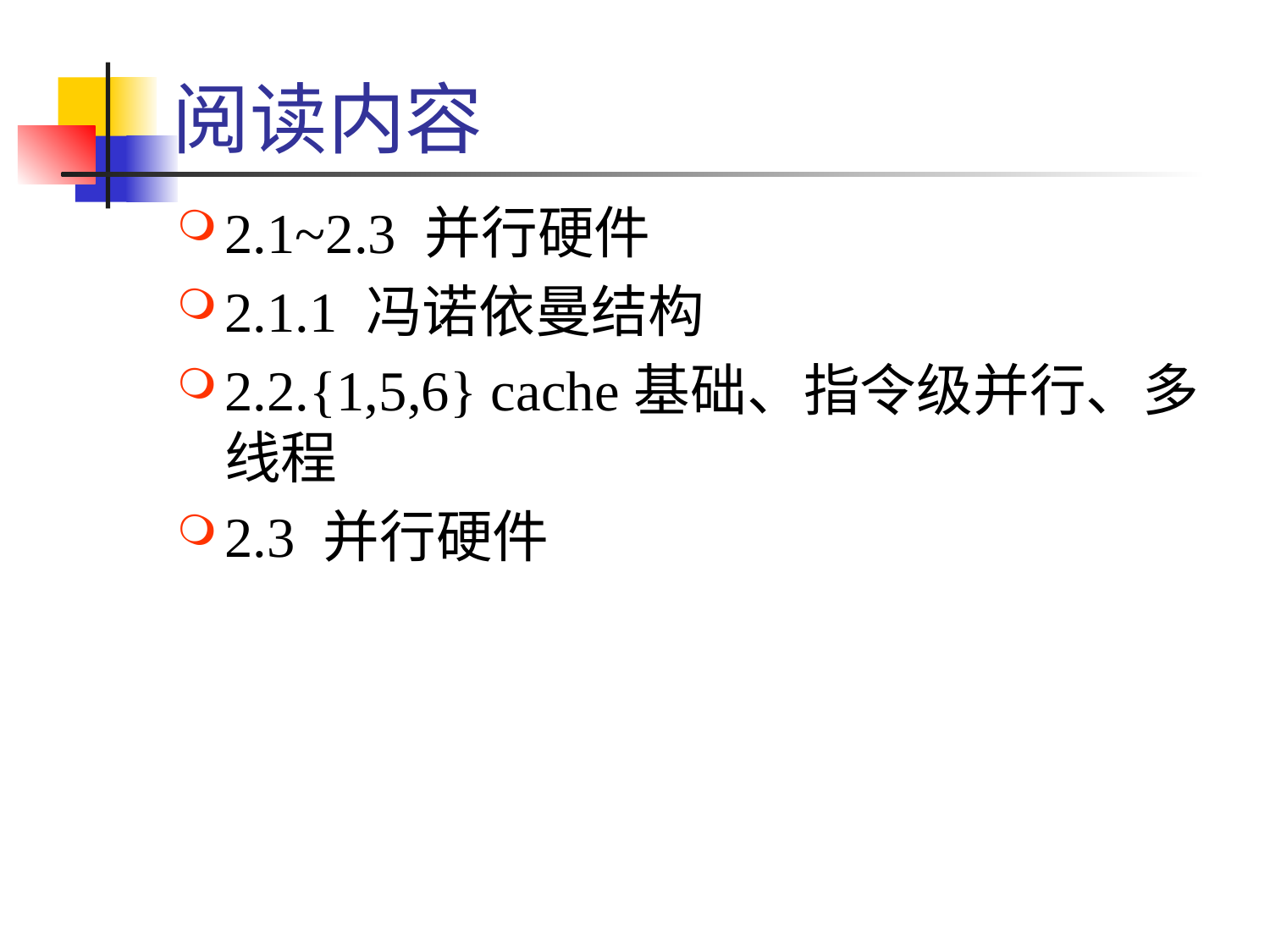

# 阅读内容
2.1~2.3 并行硬件
2.1.1 冯诺依曼结构
2.2.{1,5,6} cache基础、指令级并行、多线程
2.3 并行硬件